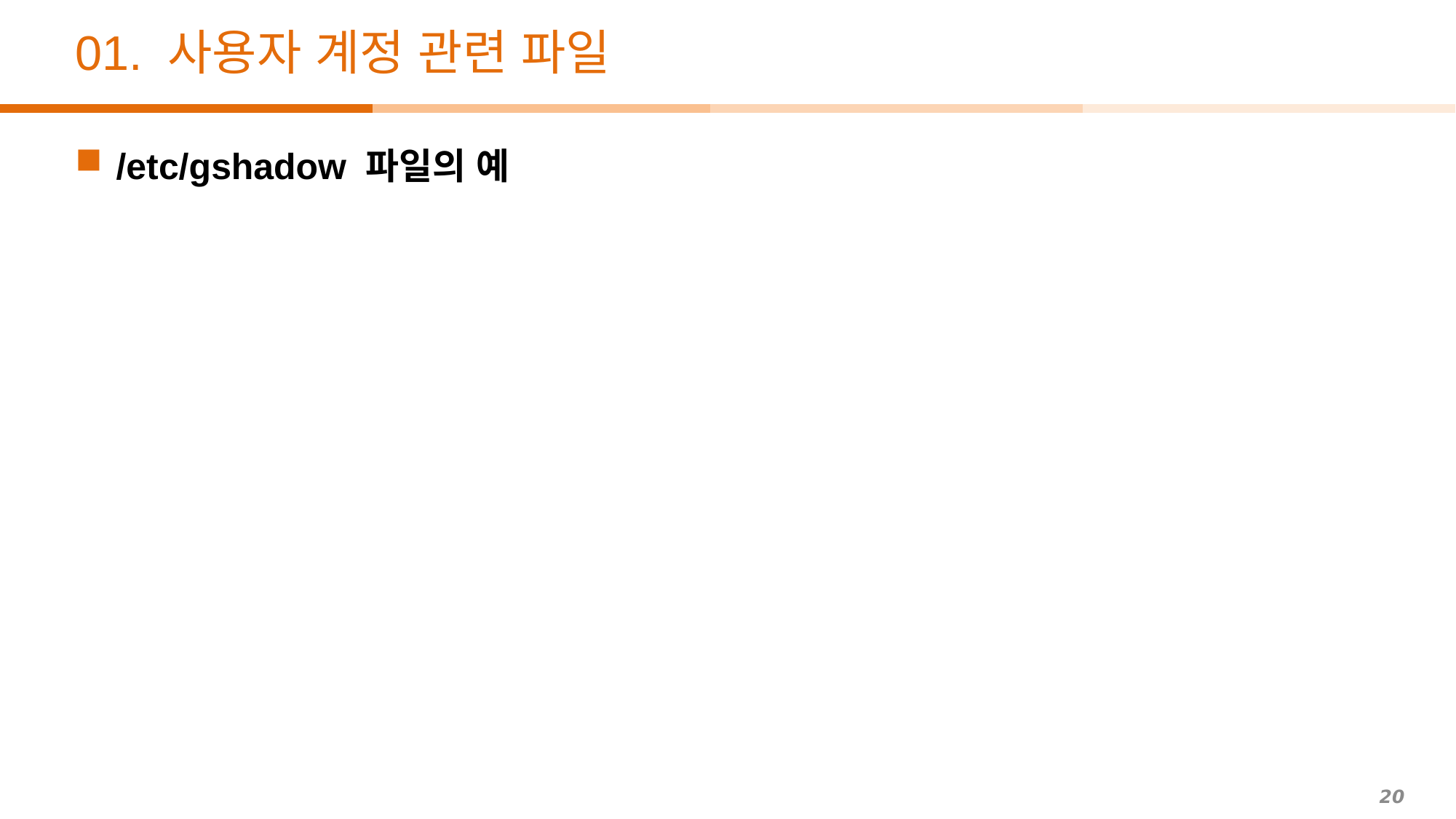

# 01. 사용자 계정 관련 파일
/etc/gshadow 파일의 예